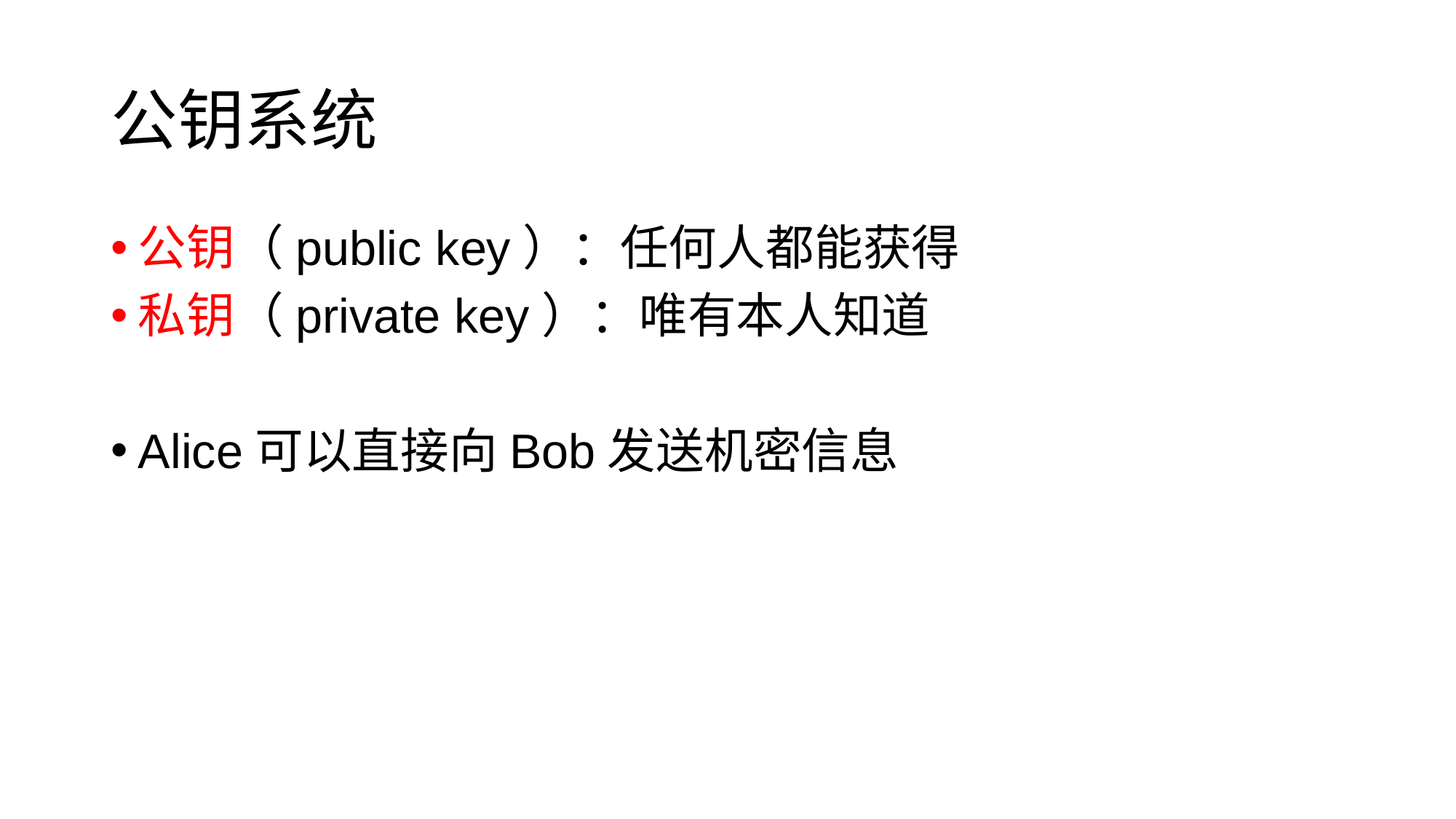

# 公钥系统
公钥（public key）：任何人都能获得
私钥（private key）：唯有本人知道

Alice可以直接向Bob发送机密信息